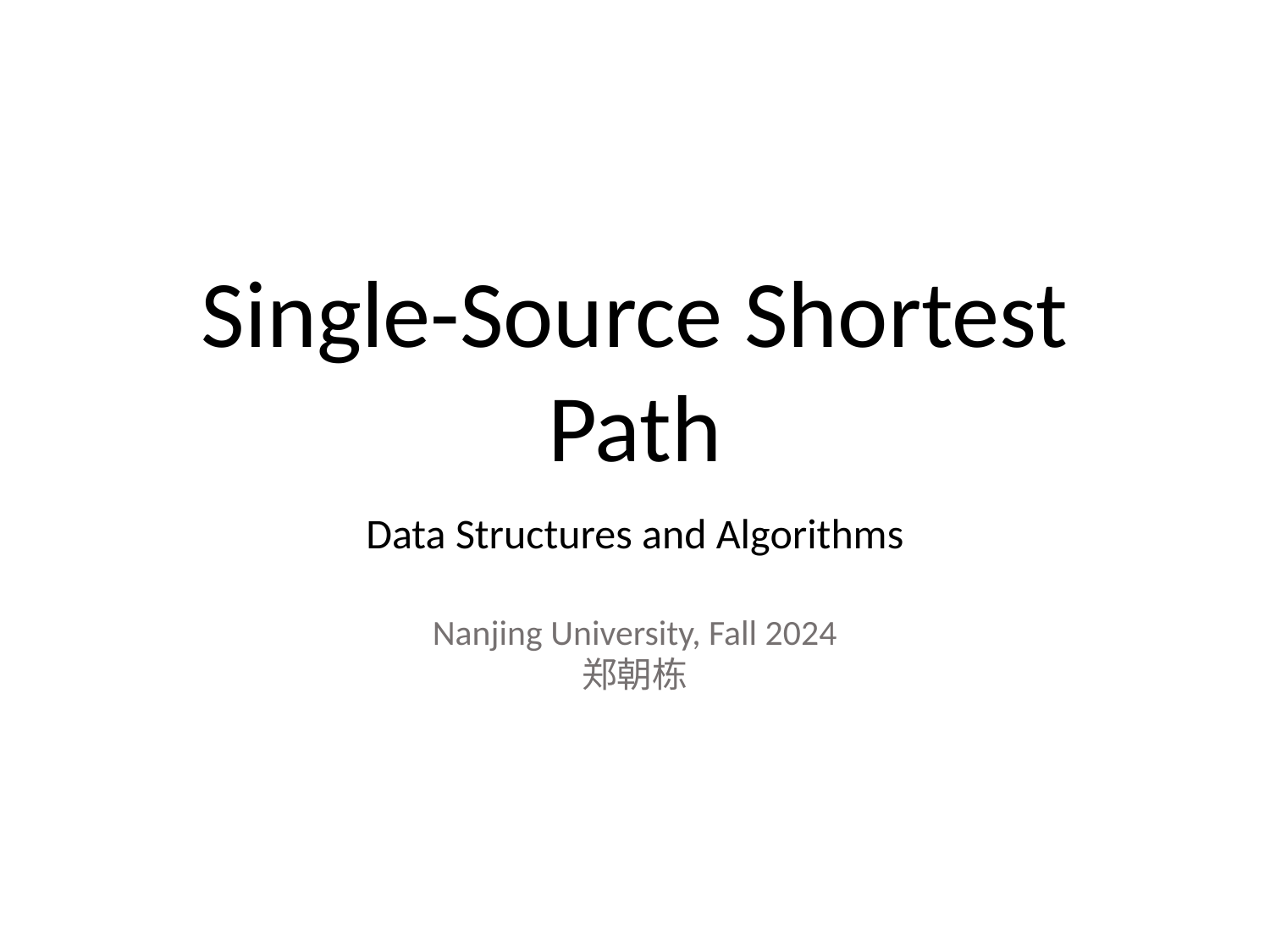

# Single-Source Shortest Path
Data Structures and Algorithms
Nanjing University, Fall 2024
郑朝栋